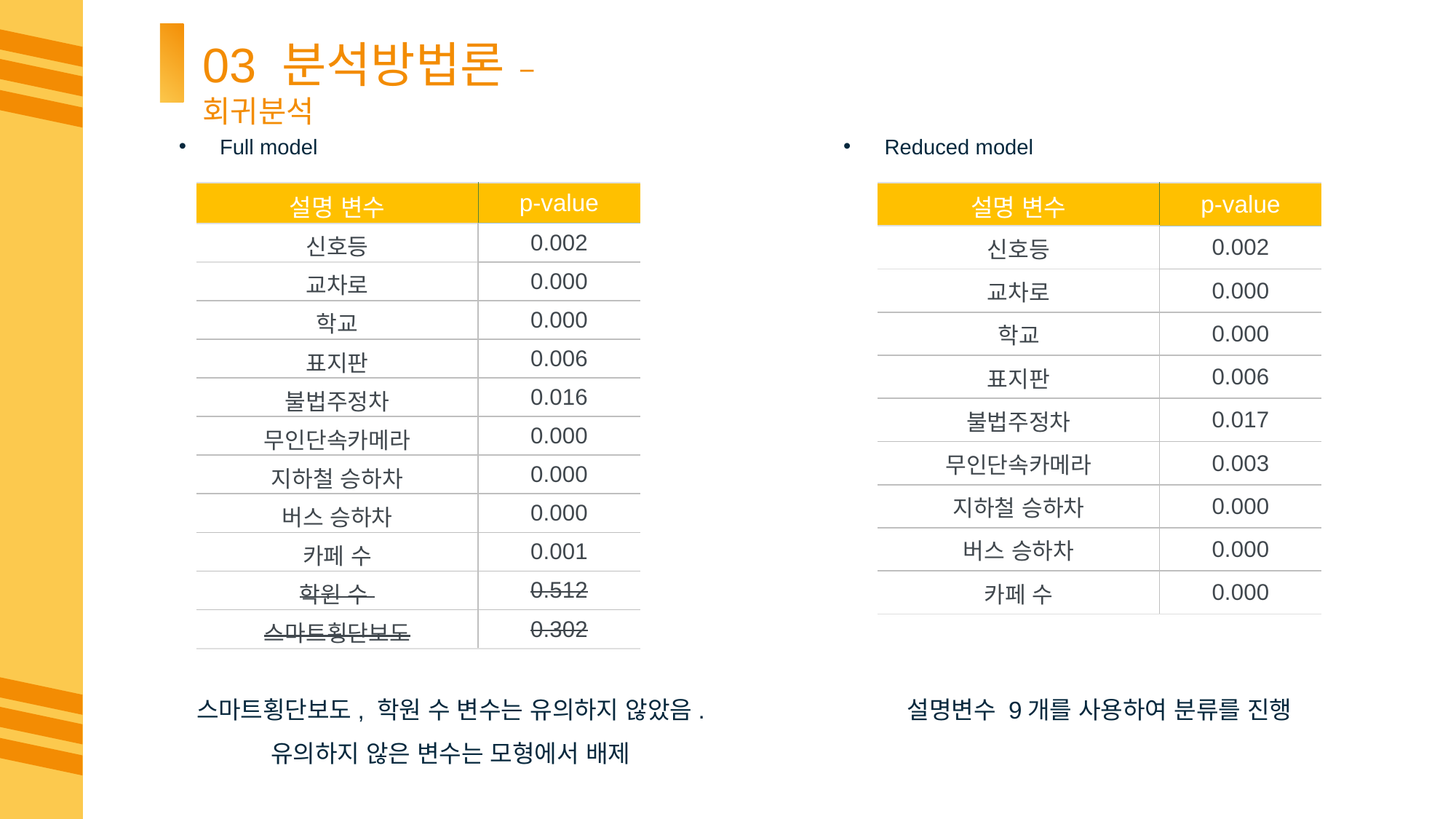

03 분석방법론 –  회귀분석

Full model
Reduced model
| 설명 변수 | p-value |
| --- | --- |
| 신호등 | 0.002 |
| 교차로 | 0.000 |
| 학교 | 0.000 |
| 표지판 | 0.006 |
| 불법주정차 | 0.017 |
| 무인단속카메라 | 0.003 |
| 지하철 승하차 | 0.000 |
| 버스 승하차 | 0.000 |
| 카페 수 | 0.000 |
| 설명 변수 | p-value |
| --- | --- |
| 신호등 | 0.002 |
| 교차로 | 0.000 |
| 학교 | 0.000 |
| 표지판 | 0.006 |
| 불법주정차 | 0.016 |
| 무인단속카메라 | 0.000 |
| 지하철 승하차 | 0.000 |
| 버스 승하차 | 0.000 |
| 카페 수 | 0.001 |
| 학원 수 | 0.512 |
| 스마트횡단보도 | 0.302 |

스마트횡단보도, 학원 수 변수는 유의하지 않았음.
유의하지 않은 변수는 모형에서 배제
설명변수 9개를 사용하여 분류를 진행